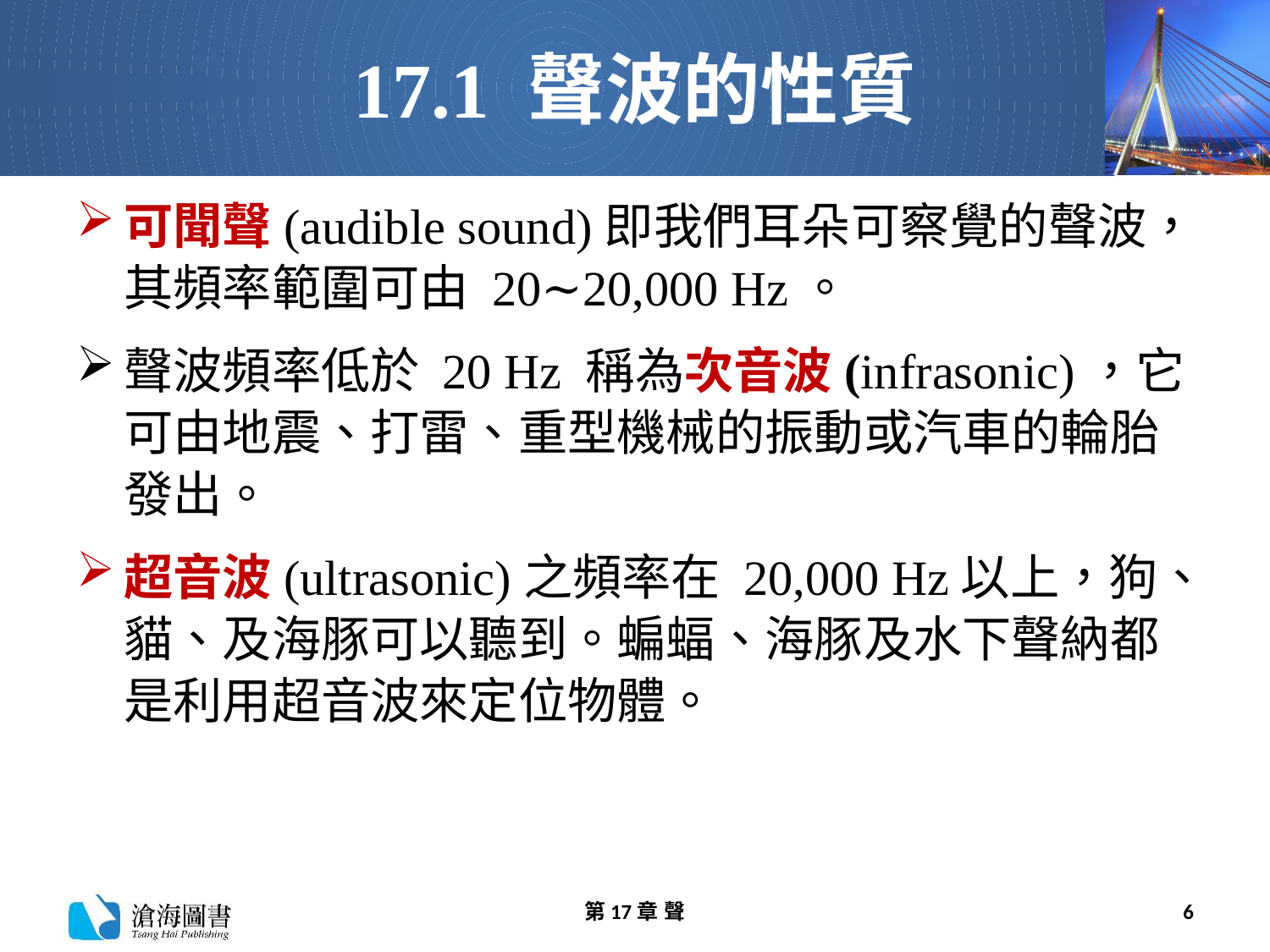

# 17.1 聲波的性質
可聞聲(audible sound)即我們耳朵可察覺的聲波，其頻率範圍可由 20∼20,000 Hz。
聲波頻率低於 20 Hz 稱為次音波(infrasonic)，它可由地震、打雷、重型機械的振動或汽車的輪胎發出。
超音波(ultrasonic)之頻率在 20,000 Hz以上，狗、貓、及海豚可以聽到。蝙蝠、海豚及水下聲納都是利用超音波來定位物體。
第17章 聲
6